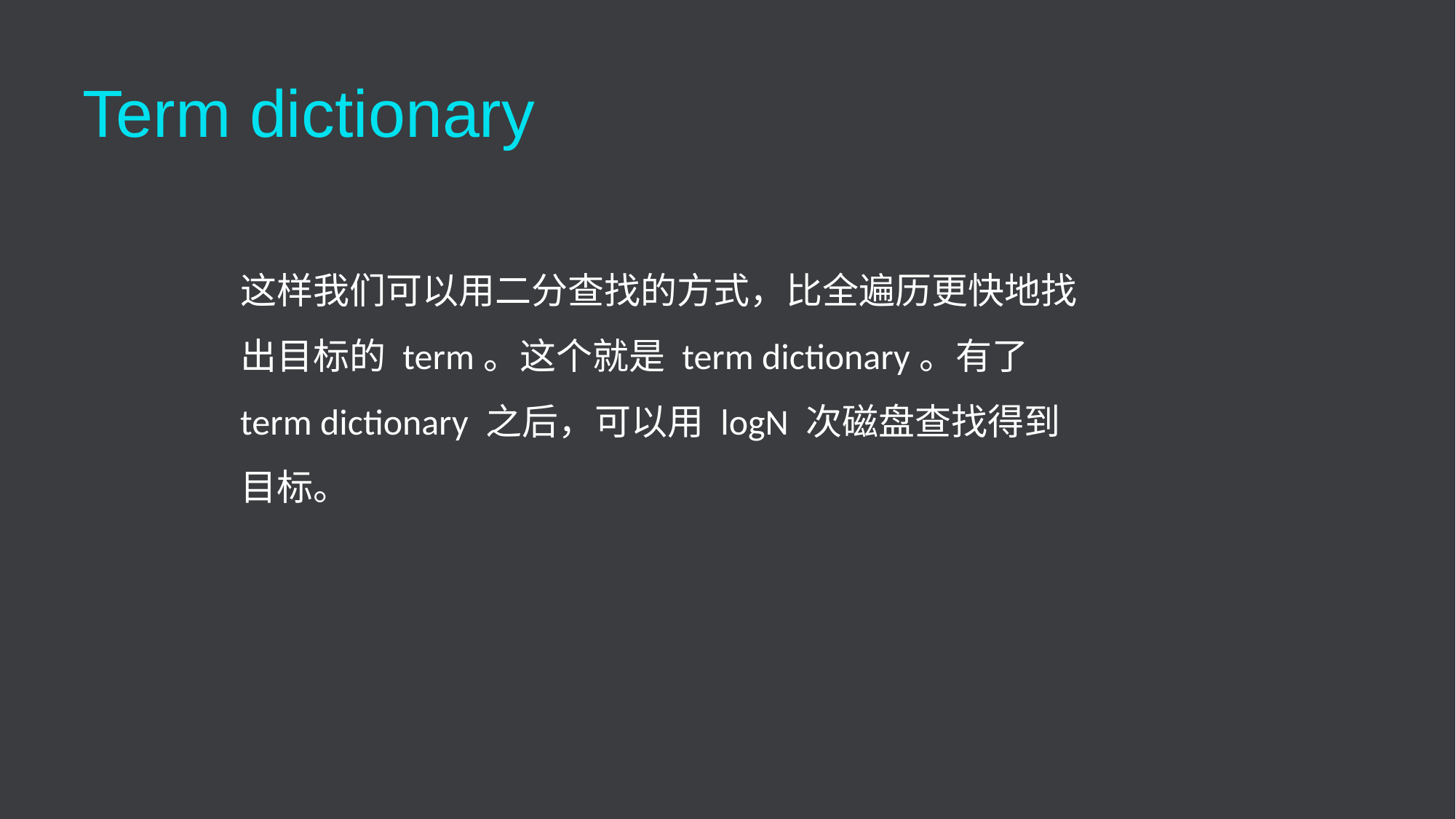

# Term dictionary
这样我们可以用二分查找的方式，比全遍历更快地找出目标的 term。这个就是 term dictionary。有了 term dictionary 之后，可以用 logN 次磁盘查找得到目标。